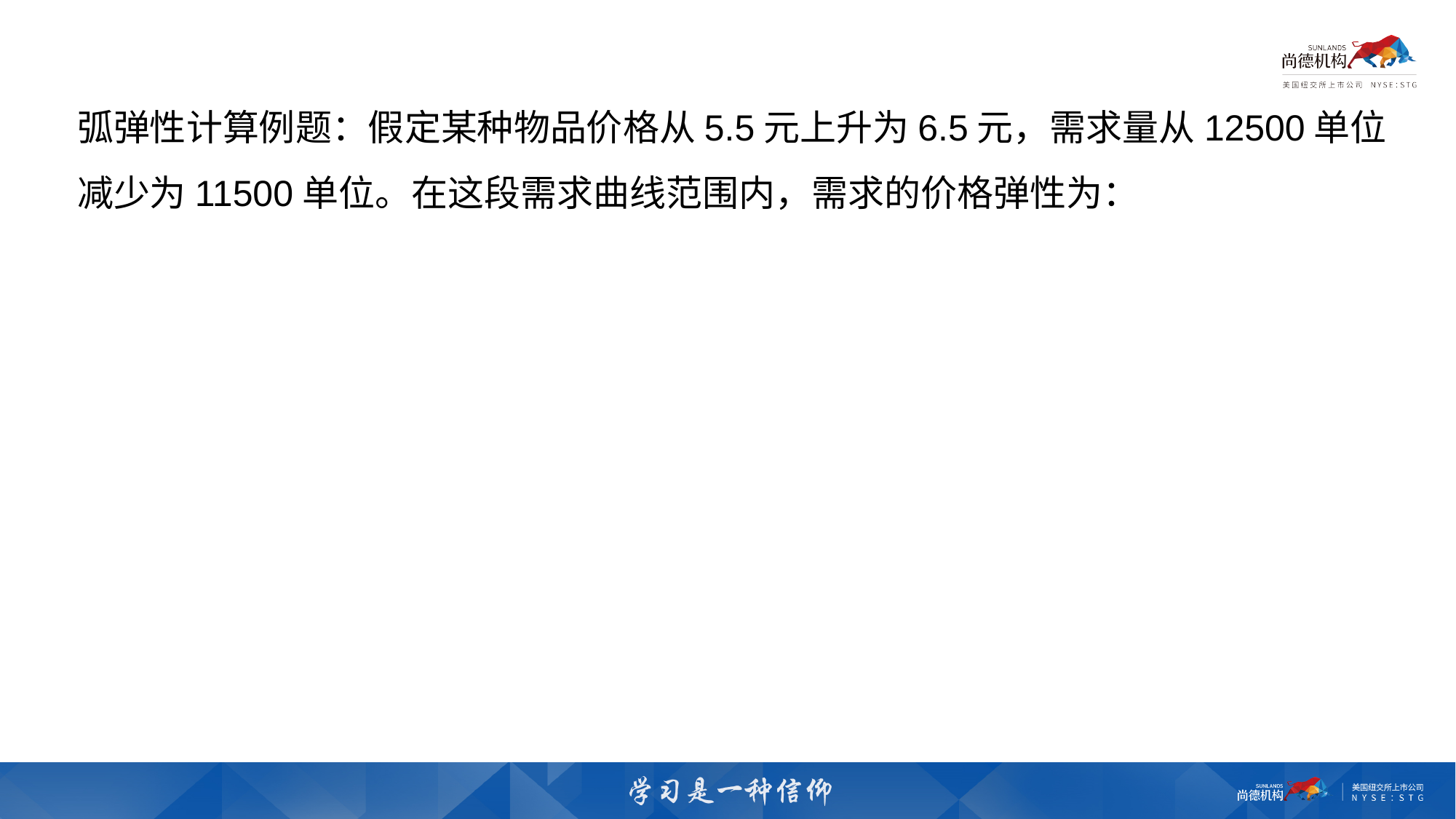

弧弹性计算例题：假定某种物品价格从5.5元上升为6.5元，需求量从12500单位减少为11500单位。在这段需求曲线范围内，需求的价格弹性为：